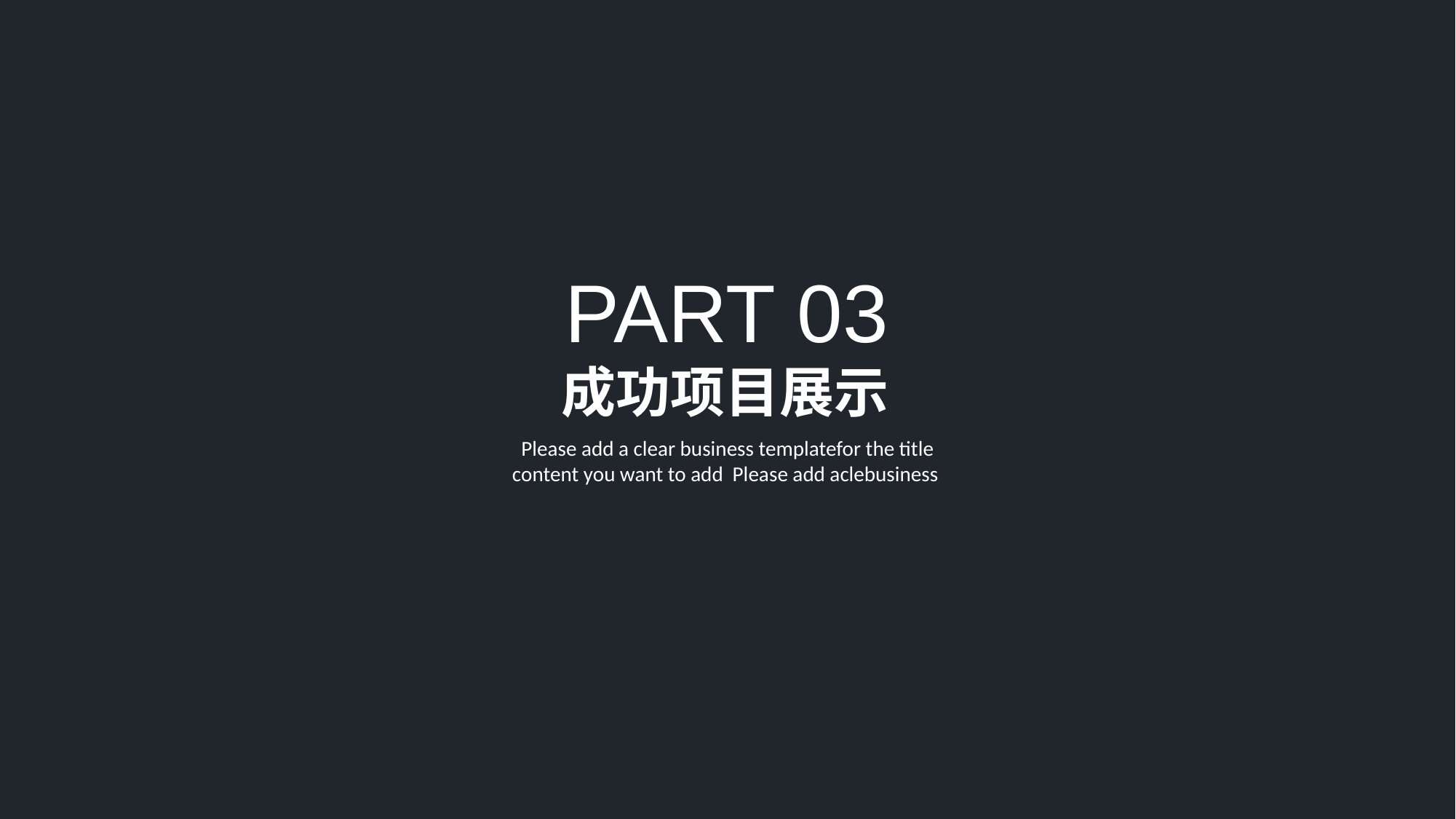

PART 03
成功项目展示
Please add a clear business templatefor the title
content you want to add  Please add aclebusiness